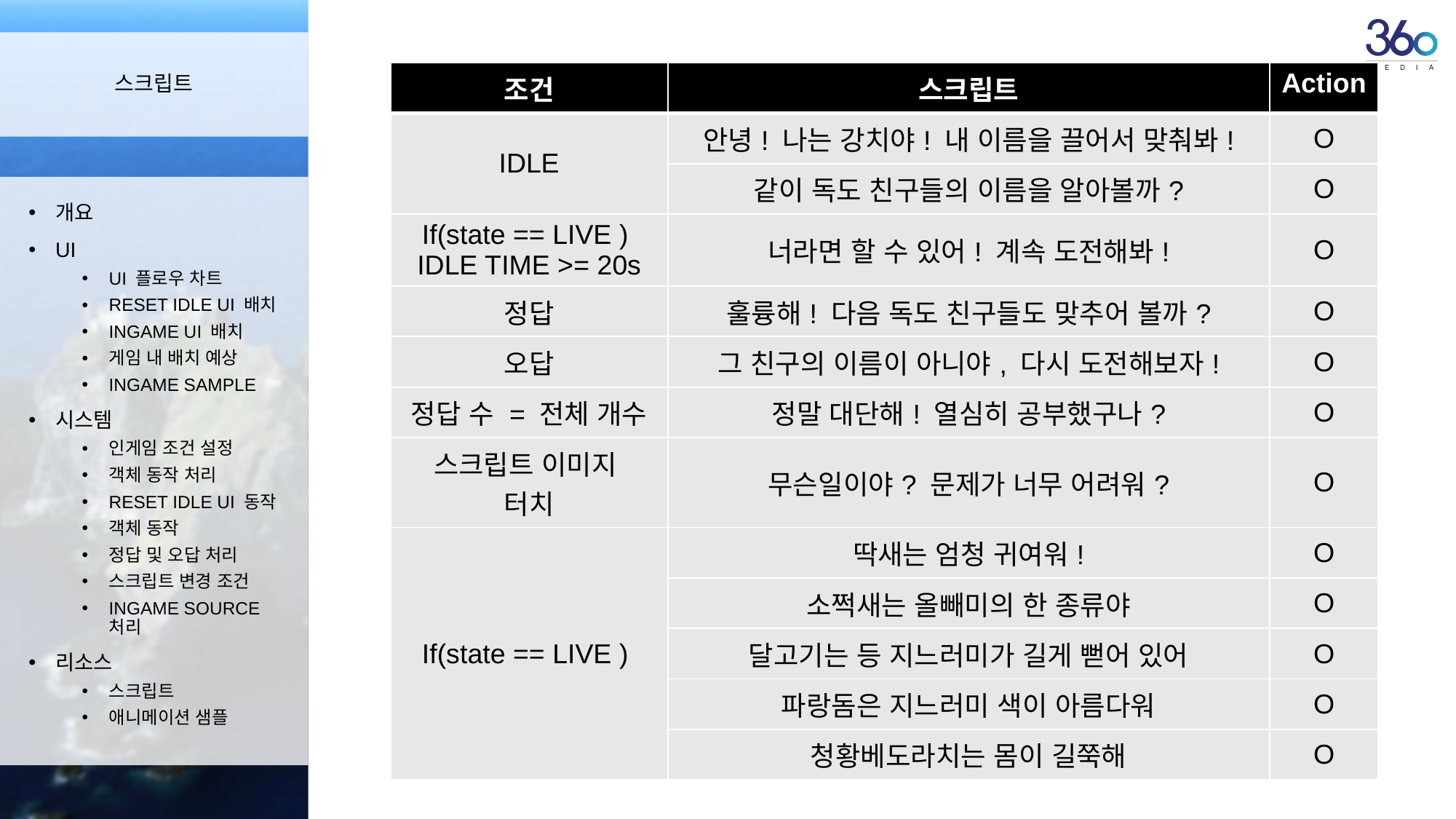

# 스크립트
| 조건 | 스크립트 | Action |
| --- | --- | --- |
| IDLE | 안녕! 나는 강치야! 내 이름을 끌어서 맞춰봐! | O |
|  | 같이 독도 친구들의 이름을 알아볼까? | O |
| If(state == LIVE ) IDLE TIME >= 20s | 너라면 할 수 있어! 계속 도전해봐! | O |
| 정답 | 훌륭해! 다음 독도 친구들도 맞추어 볼까? | O |
| 오답 | 그 친구의 이름이 아니야, 다시 도전해보자! | O |
| 정답 수 = 전체 개수 | 정말 대단해! 열심히 공부했구나? | O |
| 스크립트 이미지 터치 | 무슨일이야? 문제가 너무 어려워? | O |
| If(state == LIVE ) | 딱새는 엄청 귀여워! | O |
|  | 소쩍새는 올빼미의 한 종류야 | O |
|  | 달고기는 등 지느러미가 길게 뻗어 있어 | O |
|  | 파랑돔은 지느러미 색이 아름다워 | O |
|  | 청황베도라치는 몸이 길쭉해 | O |
개요
UI
UI 플로우 차트
RESET IDLE UI 배치
INGAME UI 배치
게임 내 배치 예상
INGAME SAMPLE
시스템
인게임 조건 설정
객체 동작 처리
RESET IDLE UI 동작
객체 동작
정답 및 오답 처리
스크립트 변경 조건
INGAME SOURCE 처리
리소스
스크립트
애니메이션 샘플